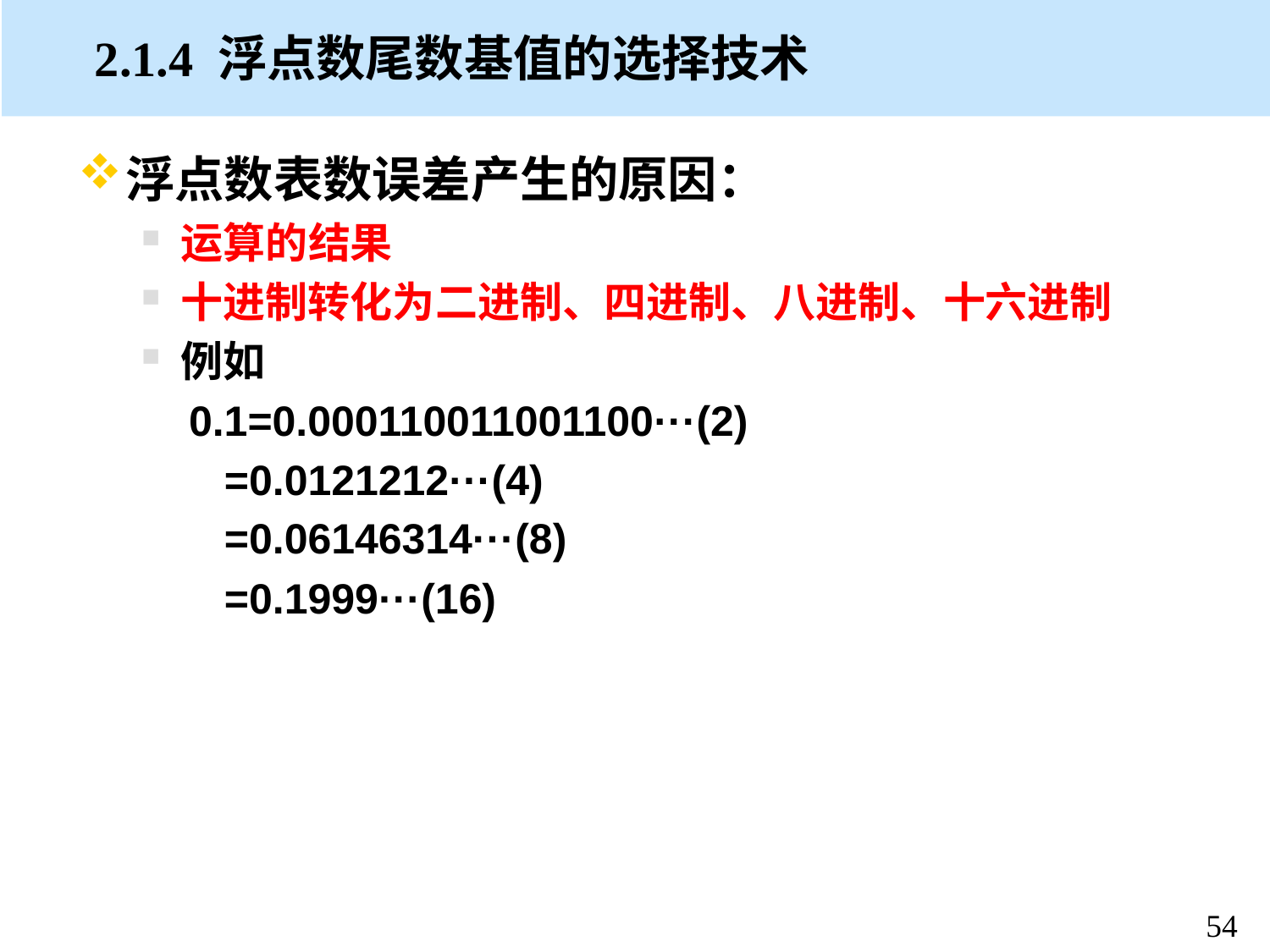

# 2.1.4 浮点数尾数基值的选择技术
浮点数表数误差产生的原因：
运算的结果
十进制转化为二进制、四进制、八进制、十六进制
例如
    0.1=0.000110011001100···(2)
       =0.0121212···(4)
       =0.06146314···(8)
       =0.1999···(16)